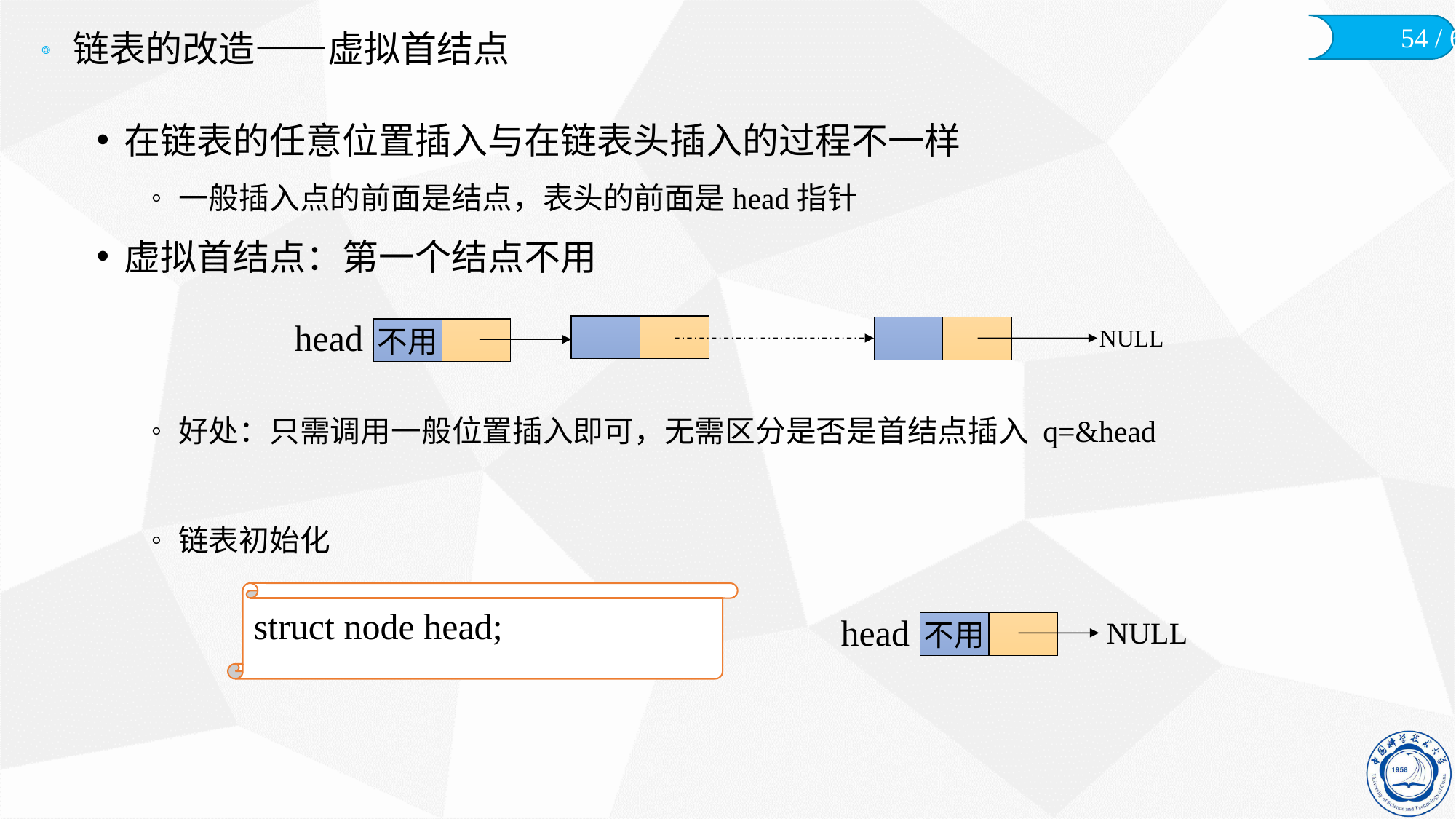

# 链表的改造——虚拟首结点
在链表的任意位置插入与在链表头插入的过程不一样
一般插入点的前面是结点，表头的前面是head指针
虚拟首结点：第一个结点不用

好处：只需调用一般位置插入即可，无需区分是否是首结点插入 q=&head

链表初始化

head
NULL

不用

struct node head;
head
NULL
不用